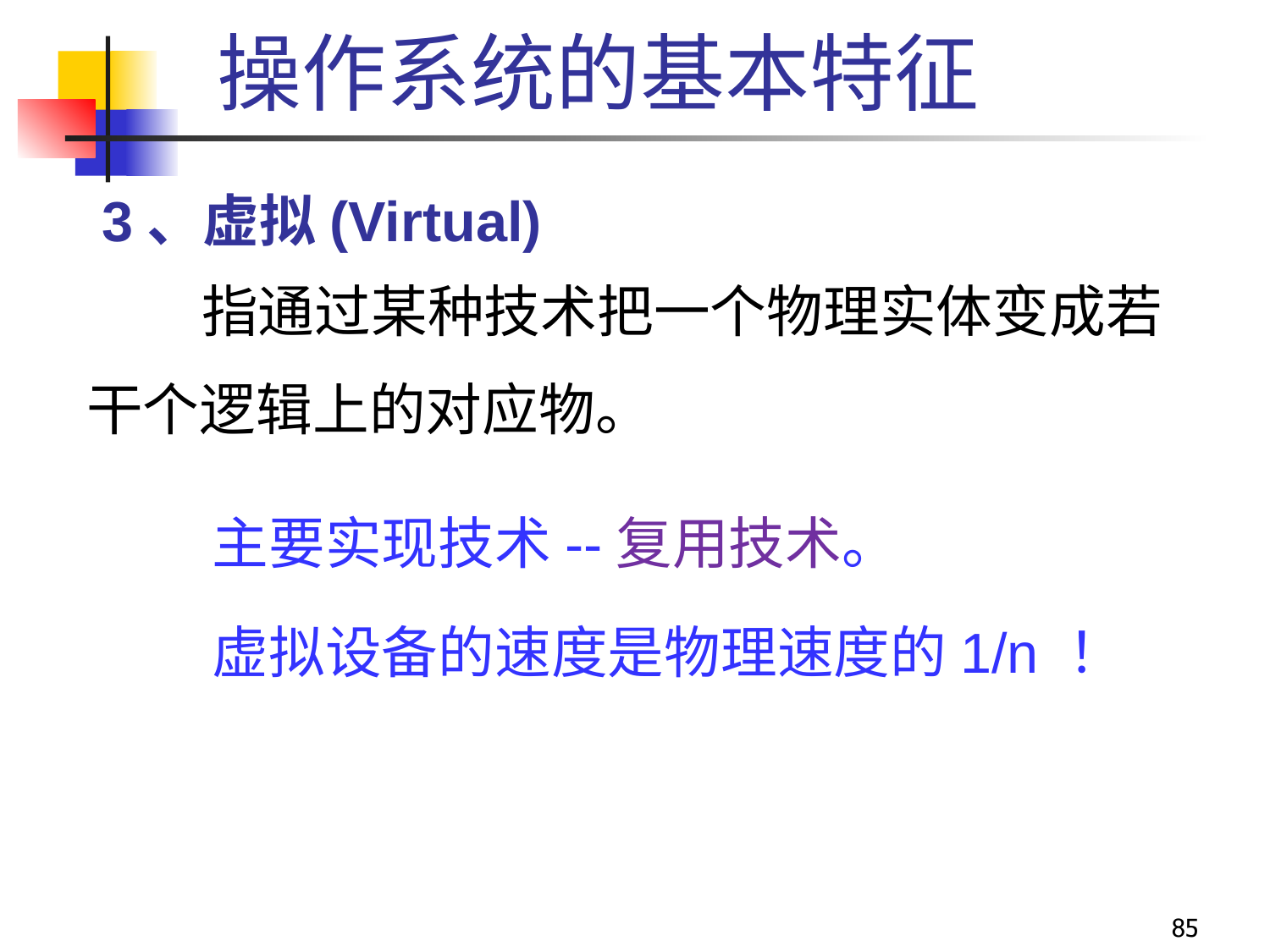

操作系统的基本特征
3、虚拟(Virtual)
        指通过某种技术把一个物理实体变成若干个逻辑上的对应物。
        主要实现技术--复用技术。
        虚拟设备的速度是物理速度的1/n ！
85